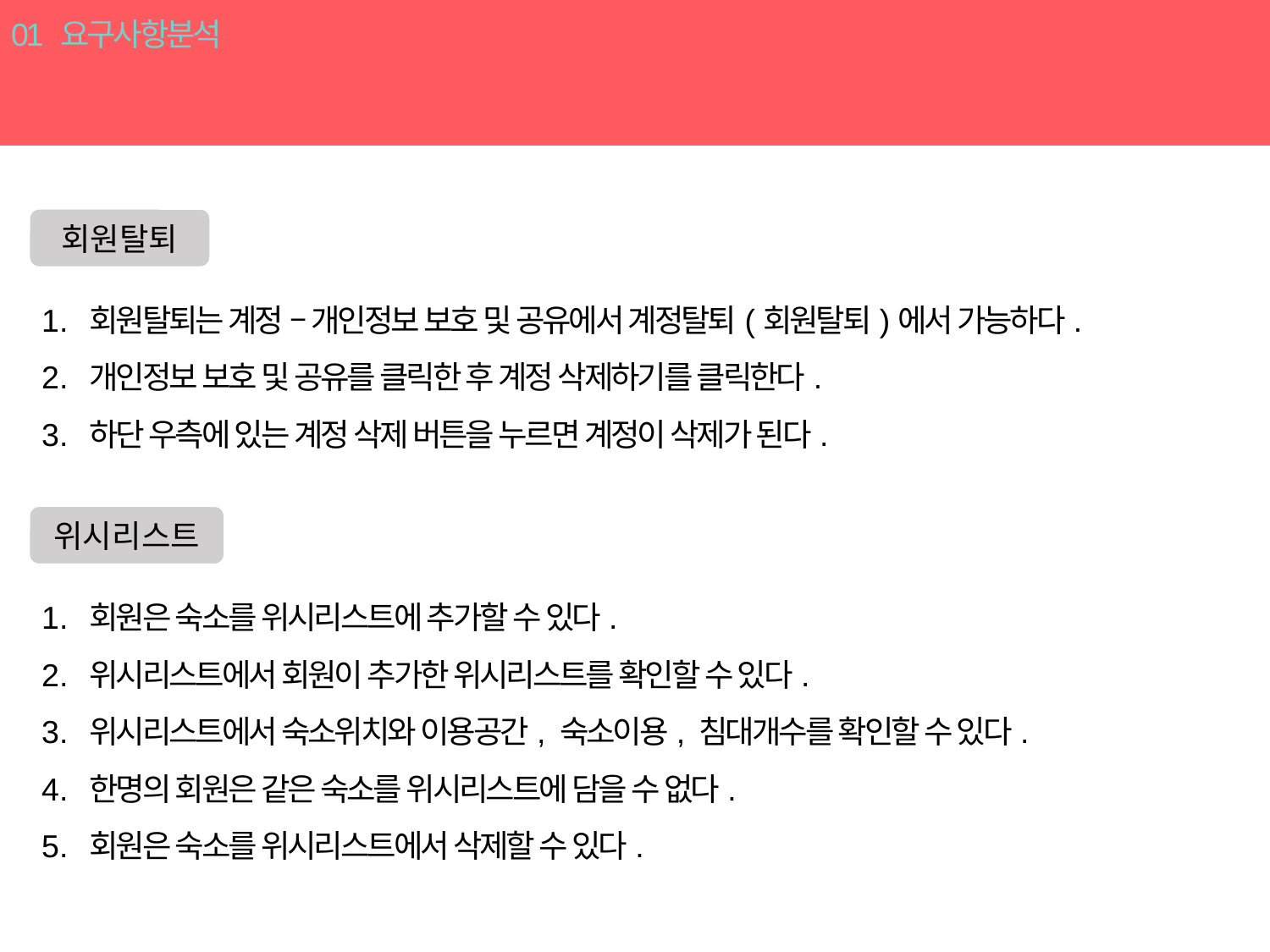

01 요구사항분석
회원
회원탈퇴
회원탈퇴는 계정 – 개인정보 보호 및 공유에서 계정탈퇴(회원탈퇴)에서 가능하다.
개인정보 보호 및 공유를 클릭한 후 계정 삭제하기를 클릭한다.
하단 우측에 있는 계정 삭제 버튼을 누르면 계정이 삭제가 된다.
위시리스트
회원은 숙소를 위시리스트에 추가할 수 있다.
위시리스트에서 회원이 추가한 위시리스트를 확인할 수 있다.
위시리스트에서 숙소위치와 이용공간, 숙소이용, 침대개수를 확인할 수 있다.
한명의 회원은 같은 숙소를 위시리스트에 담을 수 없다.
회원은 숙소를 위시리스트에서 삭제할 수 있다.